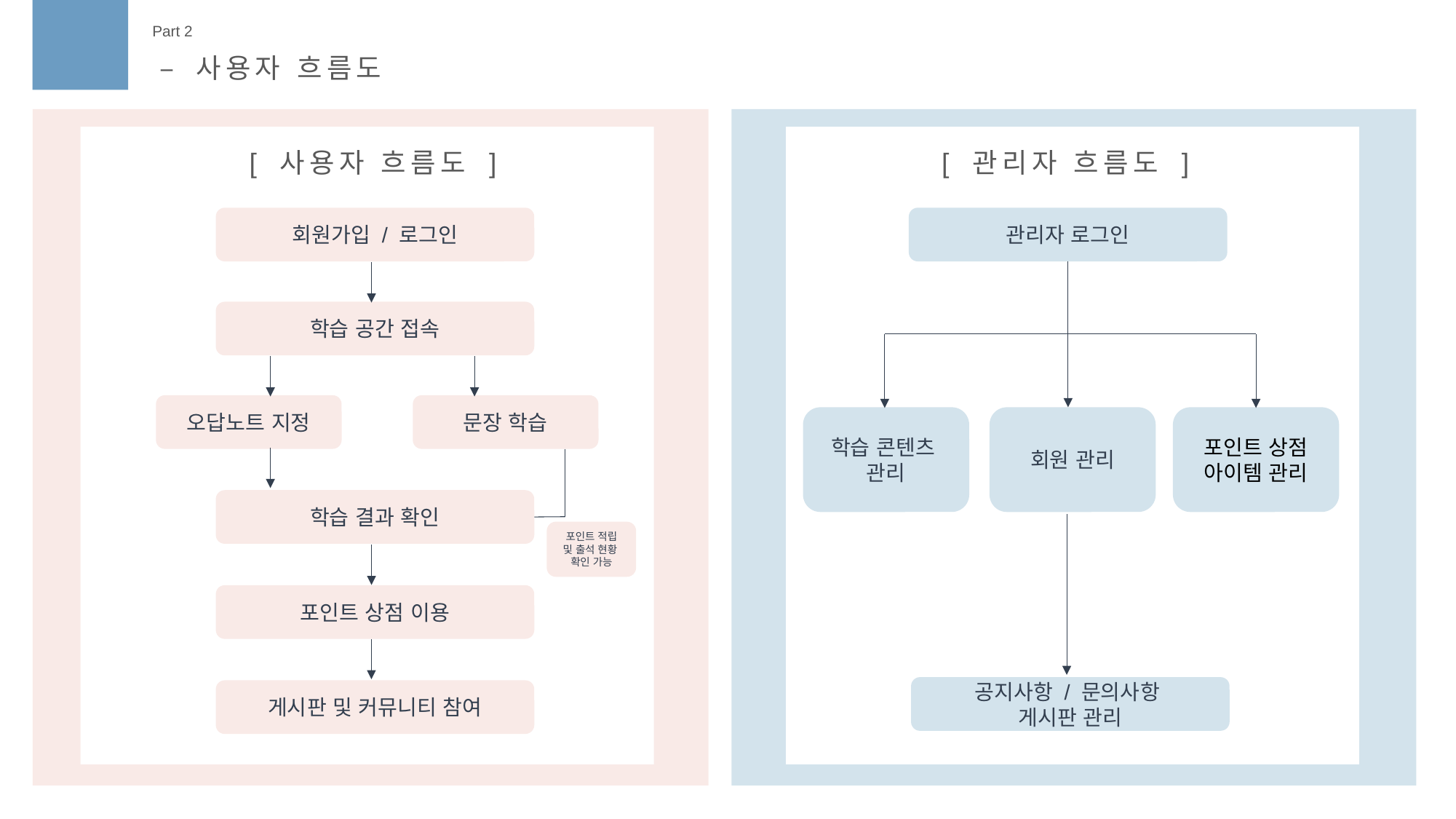

Part 2
– 사용자 흐름도

[ 사용자 흐름도 ]
[ 관리자 흐름도 ]
관리자 로그인
회원가입 / 로그인
학습 공간 접속
오답노트 지정
문장 학습
학습 콘텐츠
관리
회원 관리
포인트 상점
아이템 관리
학습 결과 확인
포인트 적립 및 출석 현황
확인 가능
포인트 상점 이용
공지사항 / 문의사항
게시판 관리
게시판 및 커뮤니티 참여